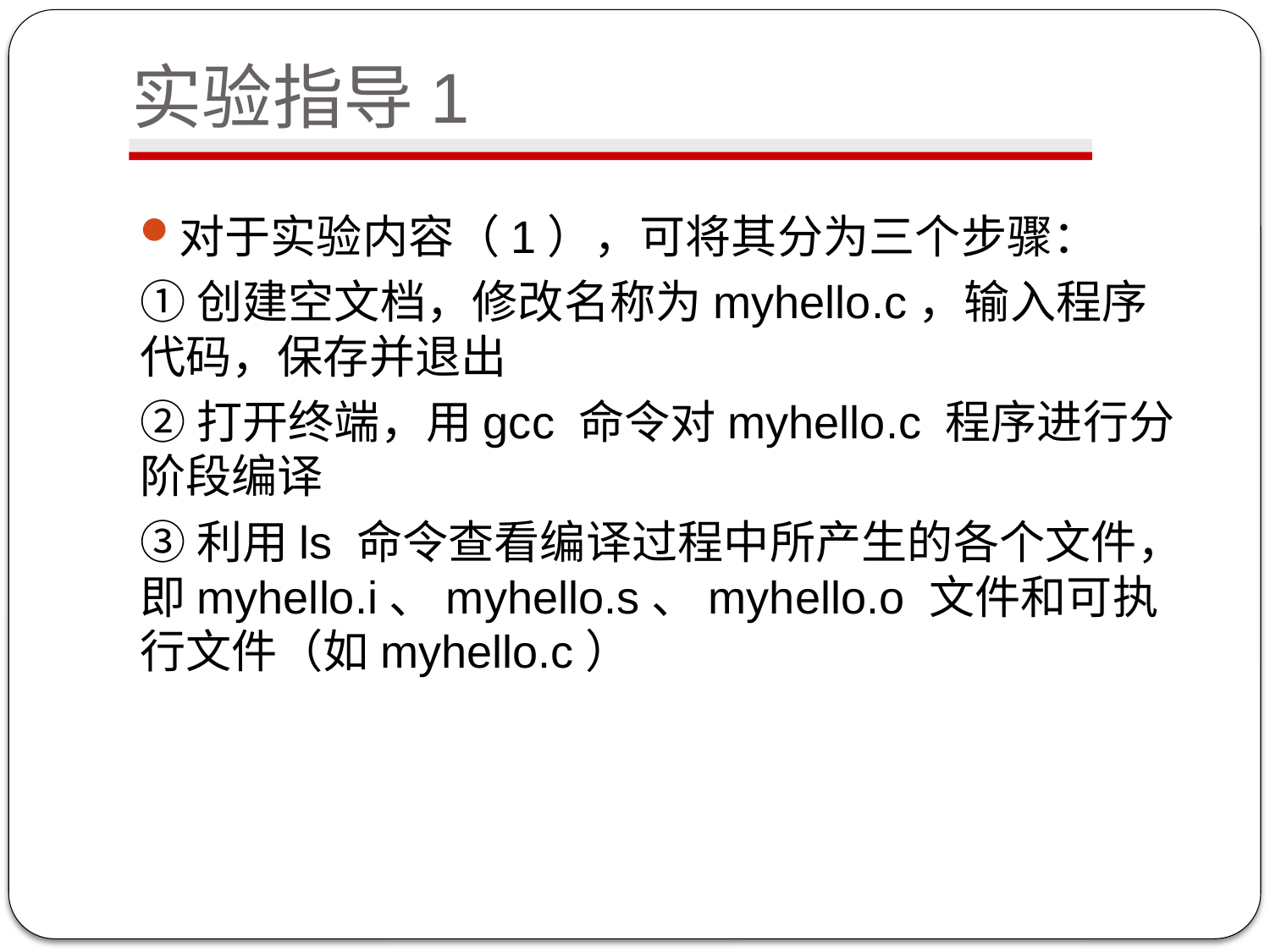

# 实验指导1
对于实验内容（1），可将其分为三个步骤：
①创建空文档，修改名称为myhello.c，输入程序代码，保存并退出
②打开终端，用gcc 命令对myhello.c 程序进行分阶段编译
③利用ls 命令查看编译过程中所产生的各个文件，即myhello.i、myhello.s、myhello.o 文件和可执行文件（如myhello.c）